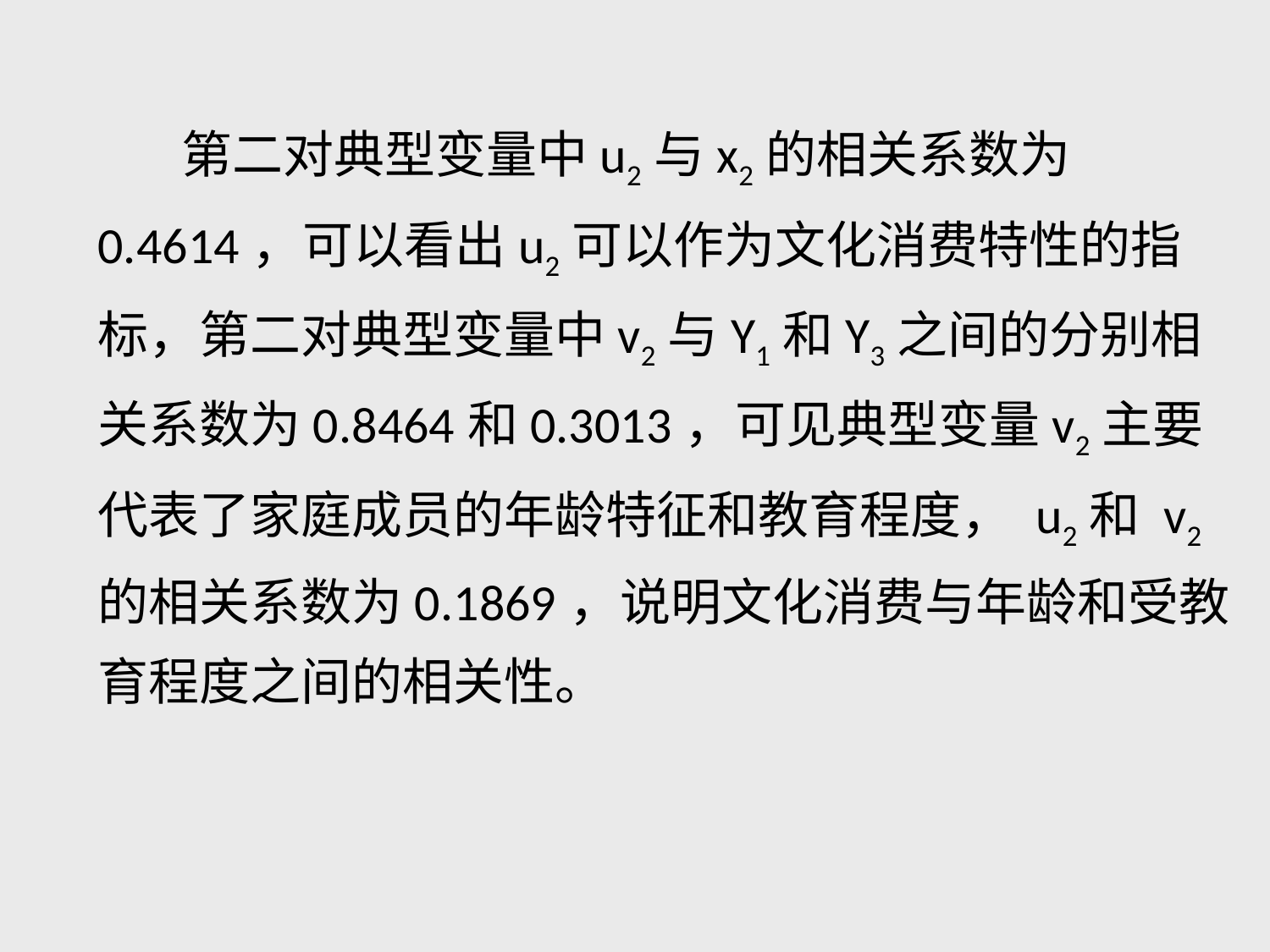

第二对典型变量中u2与x2的相关系数为0.4614，可以看出u2可以作为文化消费特性的指标，第二对典型变量中v2与Y1和Y3之间的分别相关系数为0.8464和0.3013，可见典型变量v2主要代表了家庭成员的年龄特征和教育程度， u2和 v2的相关系数为0.1869，说明文化消费与年龄和受教育程度之间的相关性。